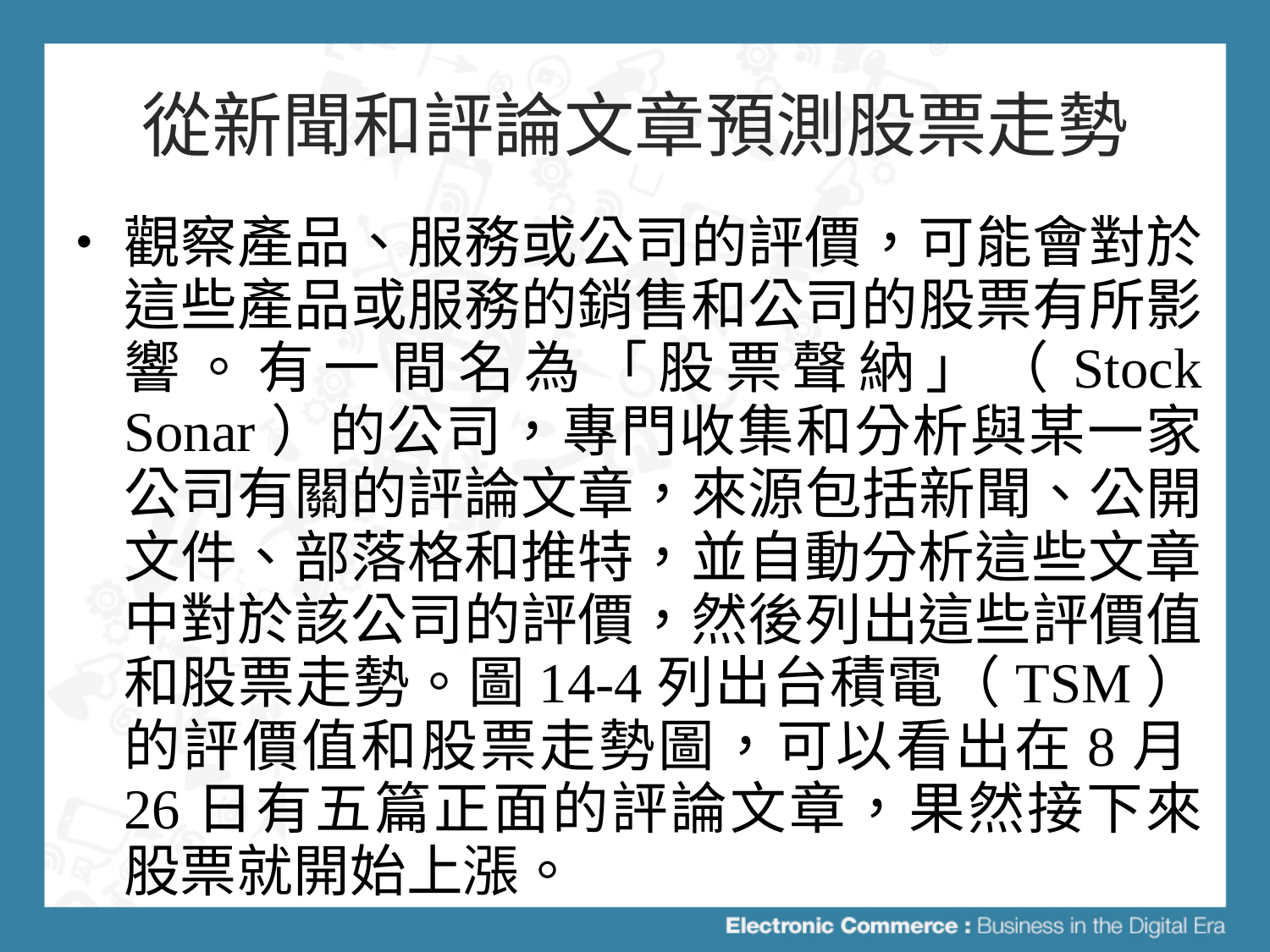

# 從新聞和評論文章預測股票走勢
觀察產品、服務或公司的評價，可能會對於這些產品或服務的銷售和公司的股票有所影響。有一間名為「股票聲納」（Stock Sonar）的公司，專門收集和分析與某一家公司有關的評論文章，來源包括新聞、公開文件、部落格和推特，並自動分析這些文章中對於該公司的評價，然後列出這些評價值和股票走勢。圖14-4列出台積電（TSM）的評價值和股票走勢圖，可以看出在8月26日有五篇正面的評論文章，果然接下來股票就開始上漲。